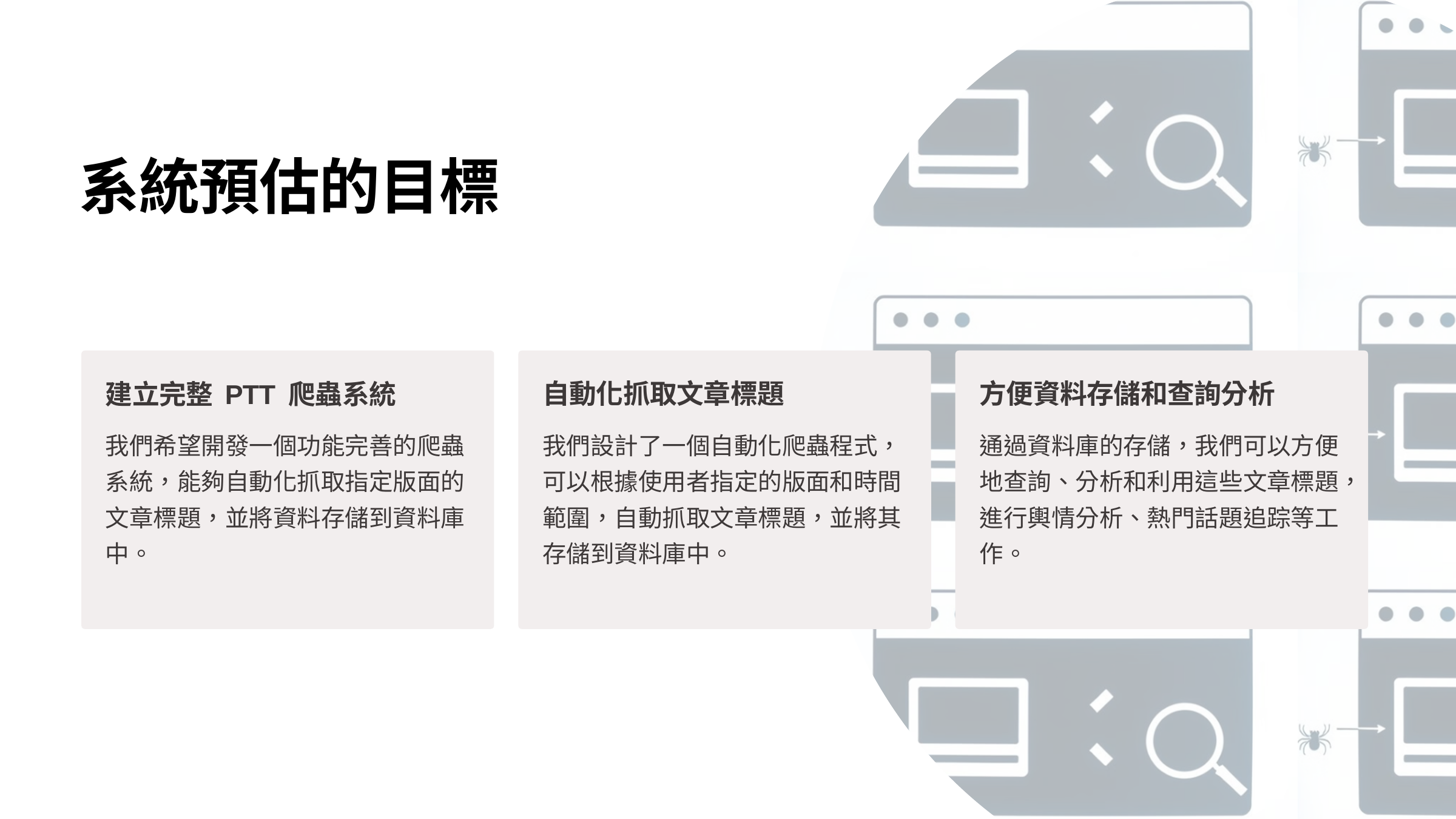

系統預估的目標

建立完整 PTT 爬蟲系統
自動化抓取文章標題
方便資料存儲和查詢分析
我們希望開發一個功能完善的爬蟲系統，能夠自動化抓取指定版面的文章標題，並將資料存儲到資料庫中。
我們設計了一個自動化爬蟲程式，可以根據使用者指定的版面和時間範圍，自動抓取文章標題，並將其存儲到資料庫中。
通過資料庫的存儲，我們可以方便地查詢、分析和利用這些文章標題，進行輿情分析、熱門話題追踪等工作。